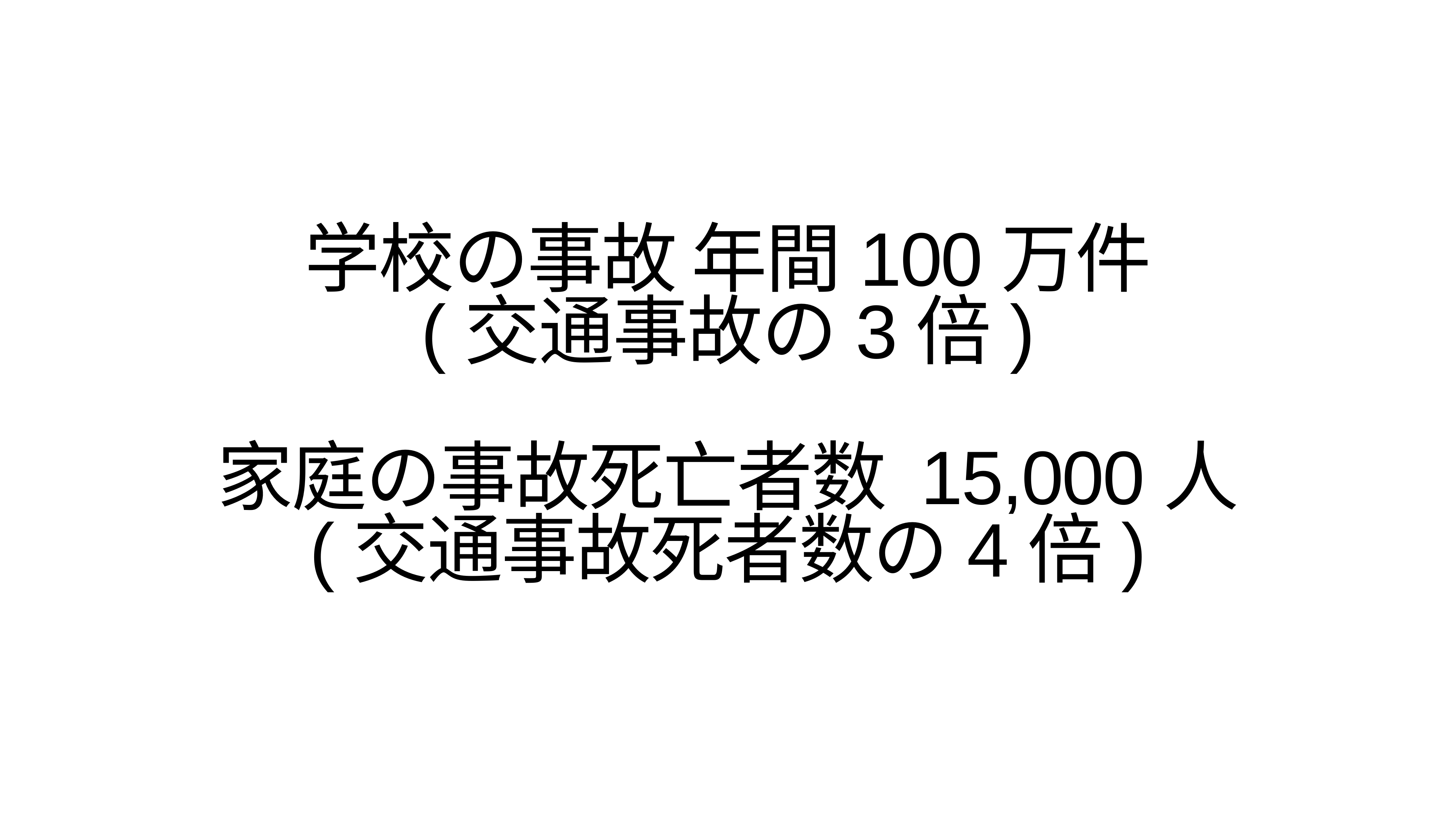

# 学校の事故 年間100万件
(交通事故の3倍)

家庭の事故死亡者数 15,000人
(交通事故死者数の4倍)